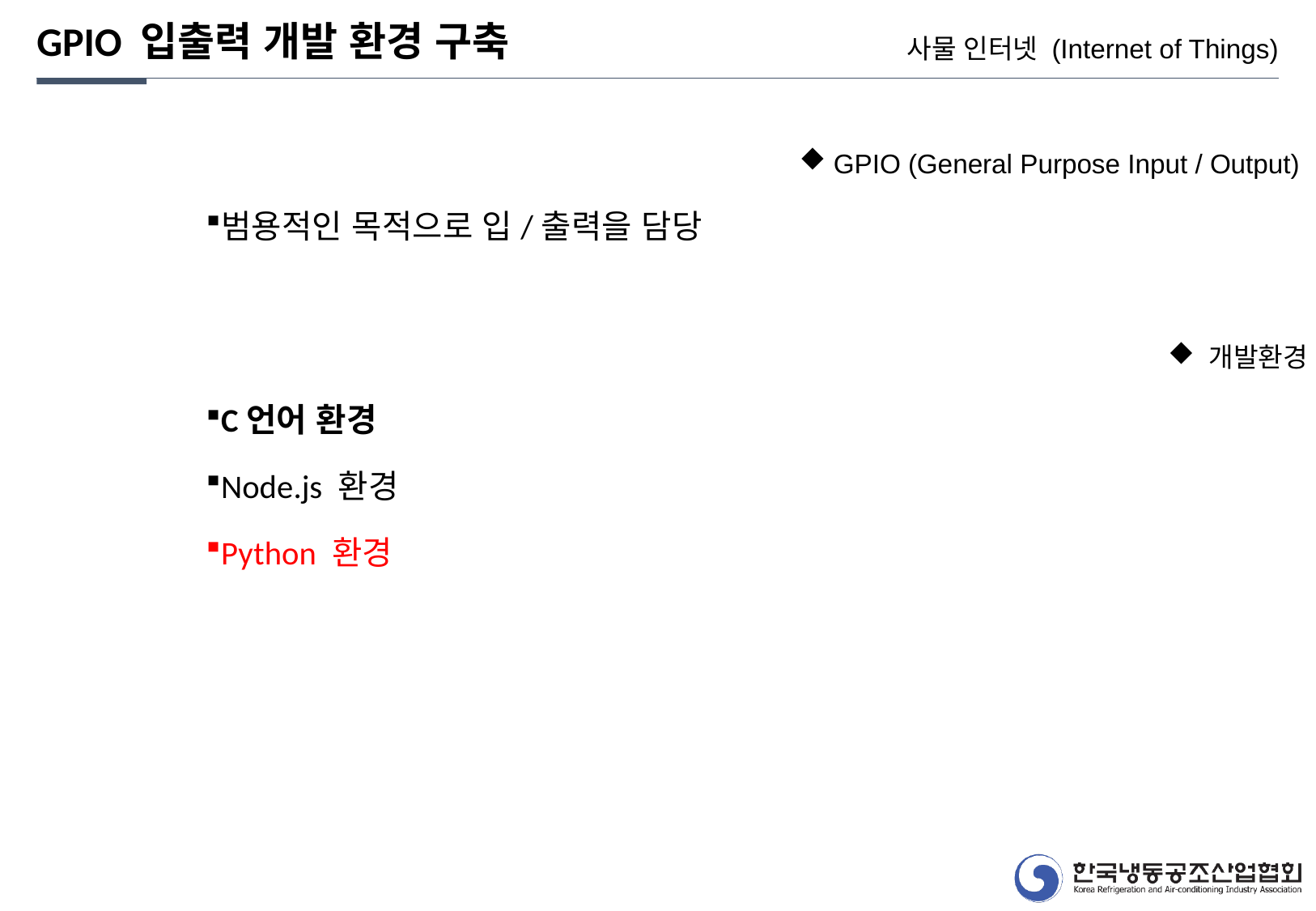

GPIO 입출력 개발 환경 구축
사물 인터넷 (Internet of Things)
 GPIO (General Purpose Input / Output)
범용적인 목적으로 입/출력을 담당

 개발환경
C언어 환경
Node.js 환경
Python 환경